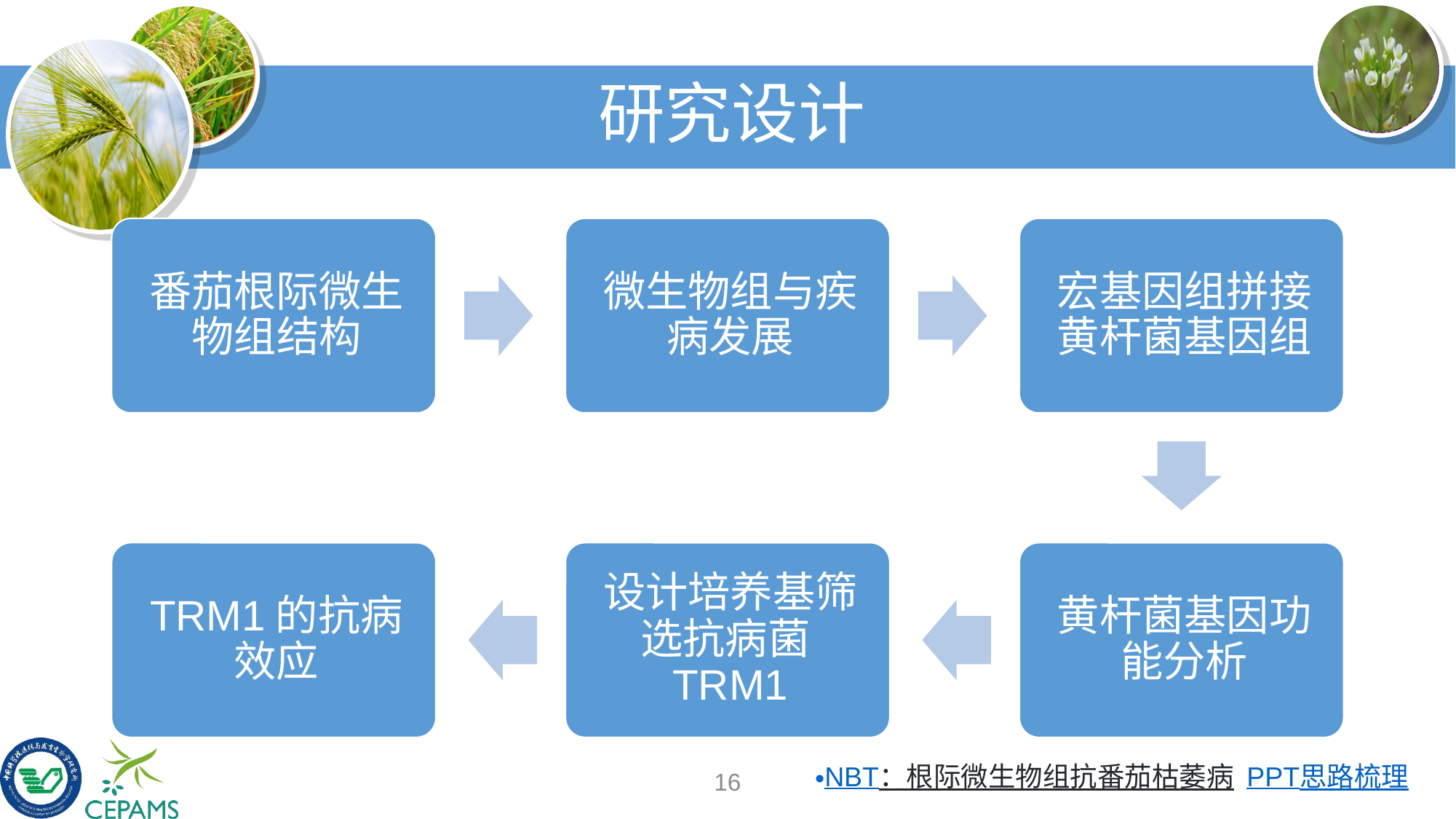

# 研究设计
番茄根际微生物组结构

微生物组与疾病发展

宏基因组拼接黄杆菌基因组

黄杆菌基因功能分析

设计培养基筛选抗病菌TRM1

TRM1的抗病效应
NBT：根际微生物组抗番茄枯萎病 PPT思路梳理
16